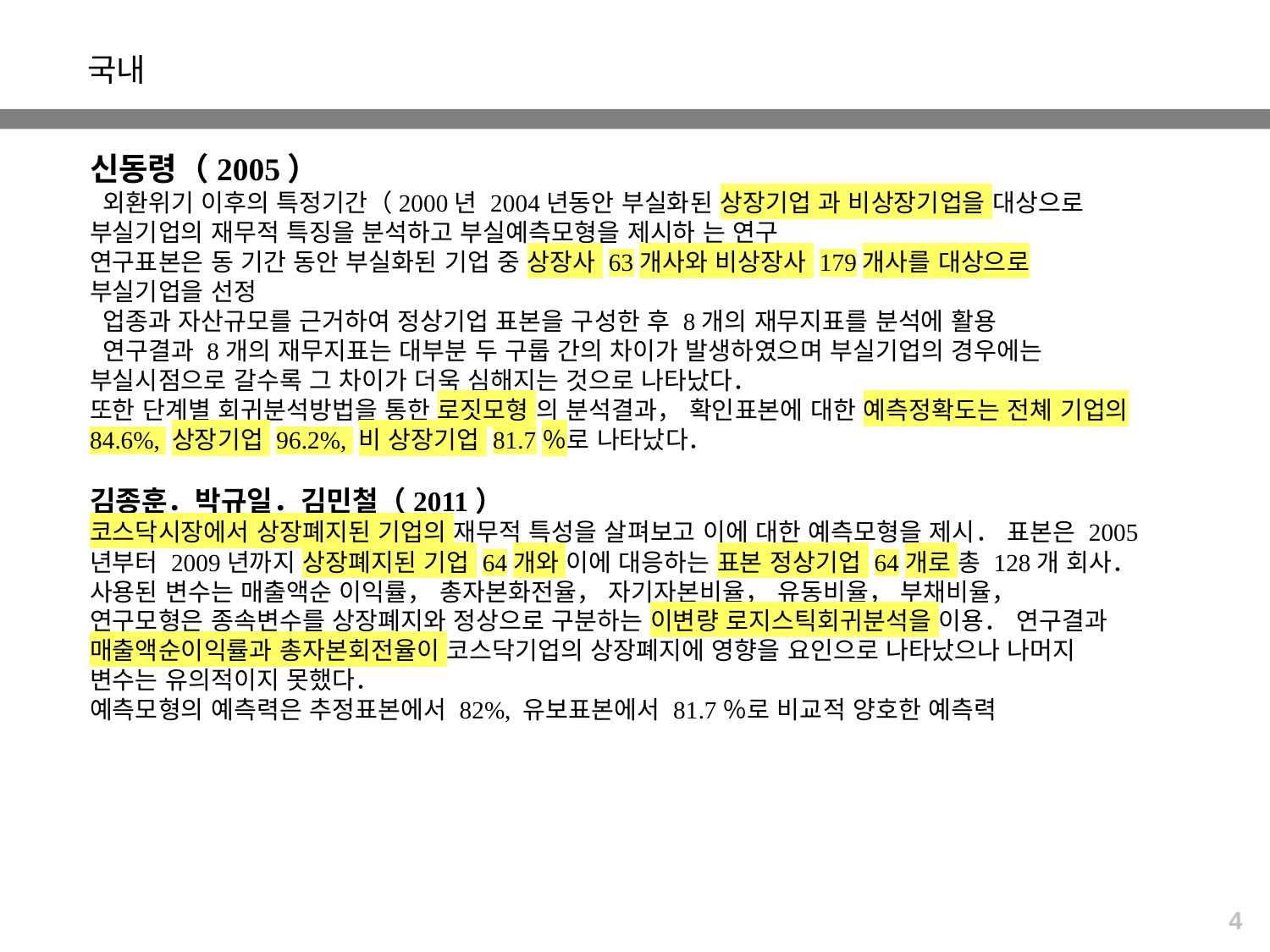

국내

신동령（2005）
 외환위기 이후의 특정기간（2000년 2004년동안 부실화된 상장기업 과 비상장기업을 대상으로 부실기업의 재무적 특징을 분석하고 부실예측모형을 제시하 는 연구
연구표본은 동 기간 동안 부실화된 기업 중 상장사 63개사와 비상장사 179개사를 대상으로 부실기업을 선정
 업종과 자산규모를 근거하여 정상기업 표본을 구성한 후 8개의 재무지표를 분석에 활용
 연구결과 8개의 재무지표는 대부분 두 구룹 간의 차이가 발생하였으며 부실기업의 경우에는 부실시점으로 갈수록 그 차이가 더욱 심해지는 것으로 나타났다．
또한 단계별 회귀분석방법을 통한 로짓모형 의 분석결과， 확인표본에 대한 예측정확도는 전쳬 기업의 84.6%, 상장기업 96.2%, 비 상장기업 81.7％로 나타났다．

김종훈．박규일．김민철（2011）
코스닥시장에서 상장폐지된 기업의 재무적 특성을 살펴보고 이에 대한 예측모형을 제시． 표본은 2005년부터 2009년까지 상장폐지된 기업 64개와 이에 대응하는 표본 정상기업 64개로 총 128개 회사．
사용된 변수는 매출액순 이익률， 총자본화전율， 자기자본비율， 유동비율， 부채비율，
연구모형은 종속변수를 상장폐지와 정상으로 구분하는 이변량 로지스틱회귀분석을 이용． 연구결과 매출액순이익률과 총자본회전율이 코스닥기업의 상장폐지에 영향을 요인으로 나타났으나 나머지 변수는 유의적이지 못했다．
예측모형의 예측력은 추정표본에서 82%, 유보표본에서 81.7％로 비교적 양호한 예측력
4